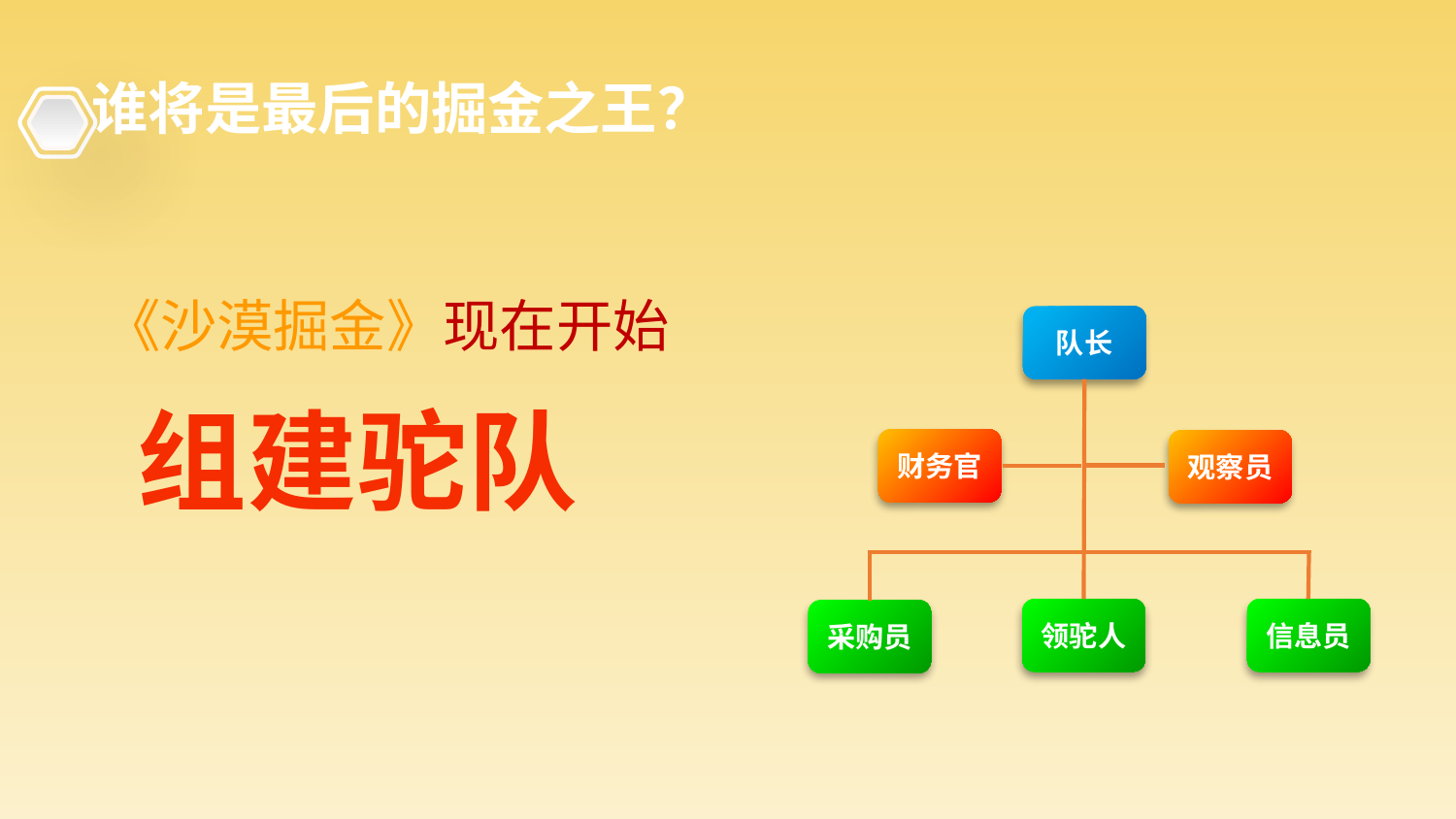

#
谁将是最后的掘金之王？

《沙漠掘金》现在开始
队长
财务官
观察员
领驼人
信息员
采购员
组建驼队